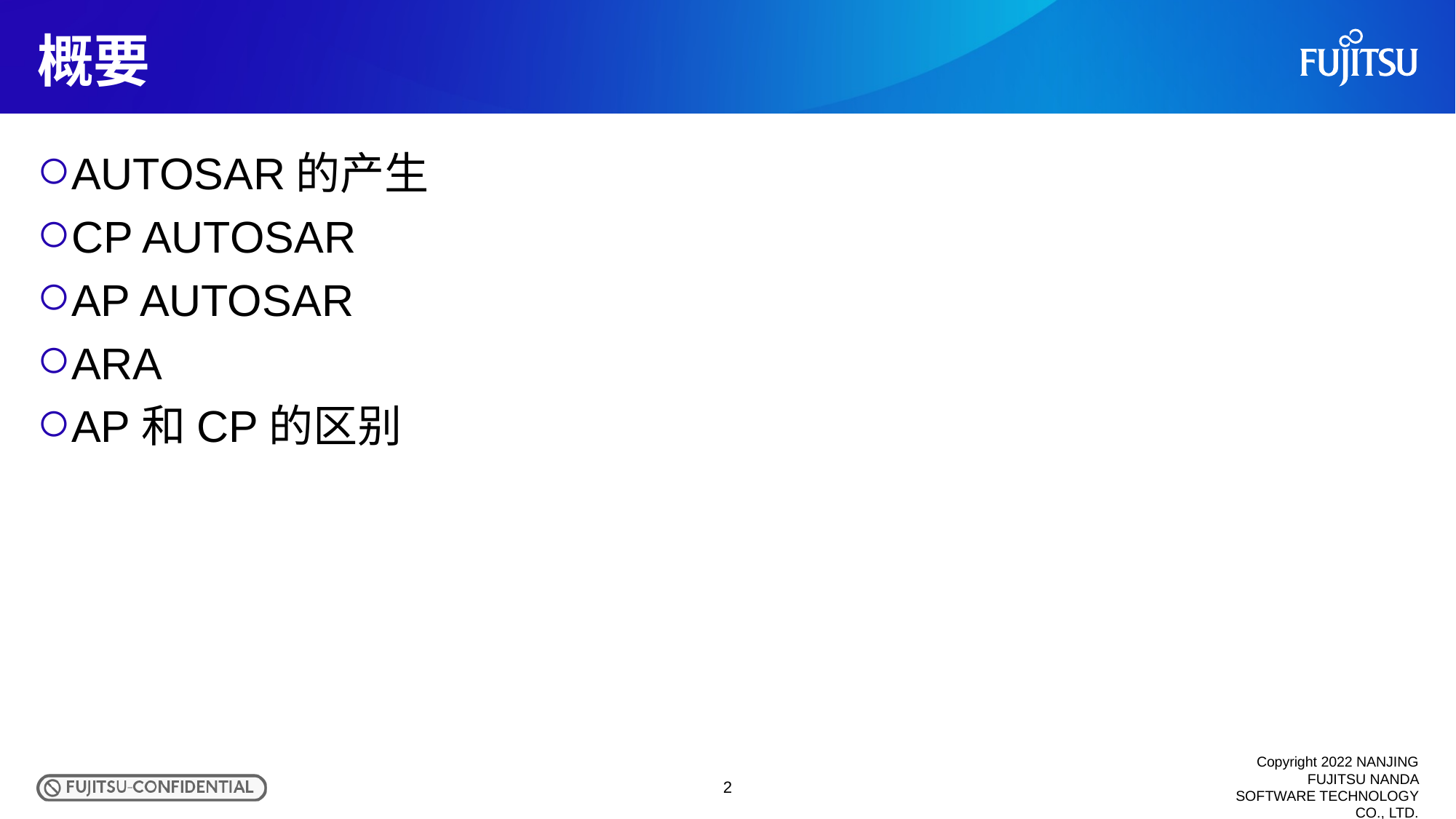

# 概要
AUTOSAR的产生
CP AUTOSAR
AP AUTOSAR
ARA
AP和CP的区别

2
Copyright 2022 NANJING FUJITSU NANDA SOFTWARE TECHNOLOGY CO., LTD.